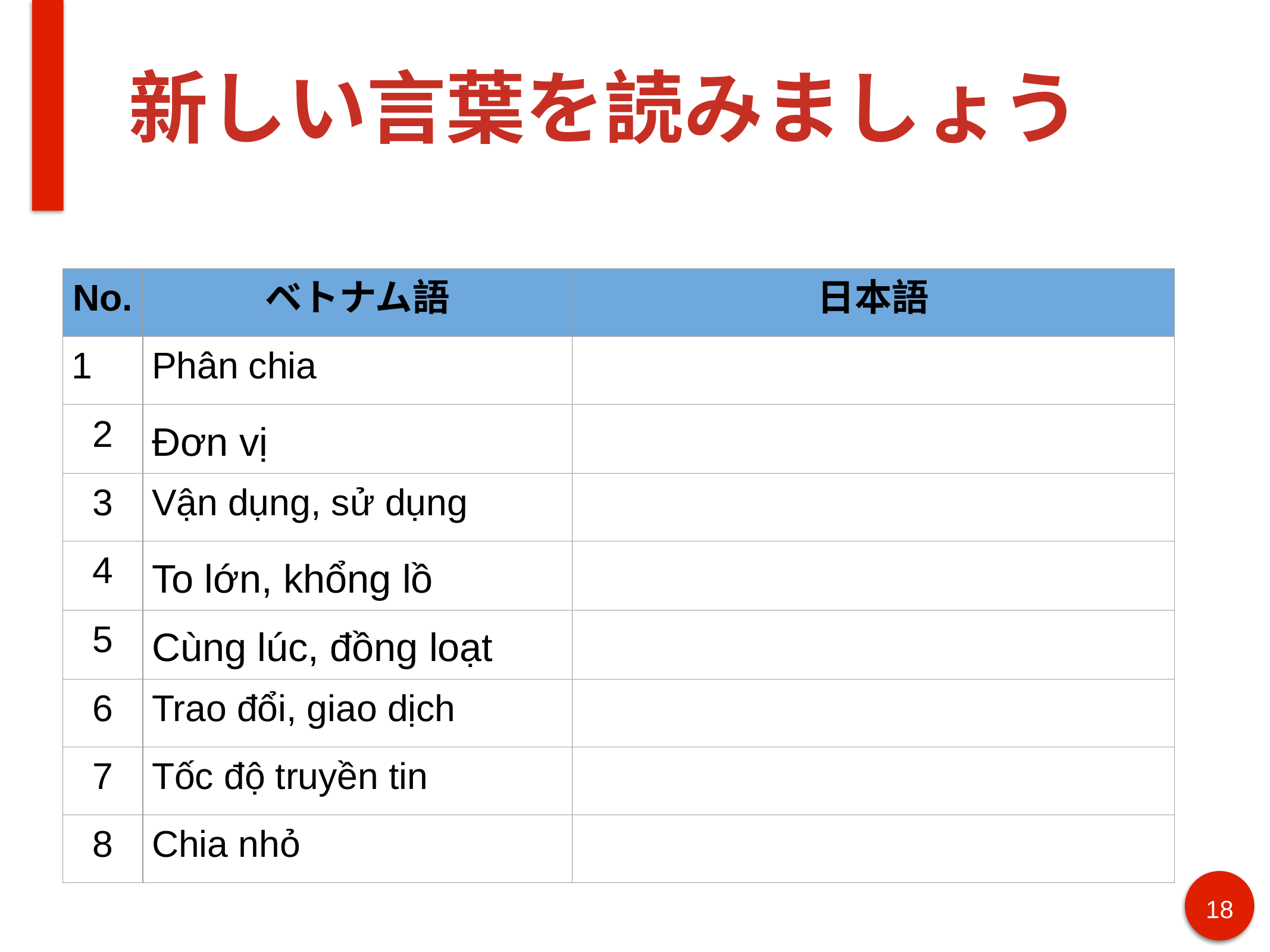

# 新しい言葉を読みましょう
| No. | ベトナム語 | 日本語 |
| --- | --- | --- |
| 1 | Phân chia |  |
| 2 | Đơn vị |  |
| 3 | Vận dụng, sử dụng |  |
| 4 | To lớn, khổng lồ |  |
| 5 | Cùng lúc, đồng loạt |  |
| 6 | Trao đổi, giao dịch |  |
| 7 | Tốc độ truyền tin |  |
| 8 | Chia nhỏ |  |
18